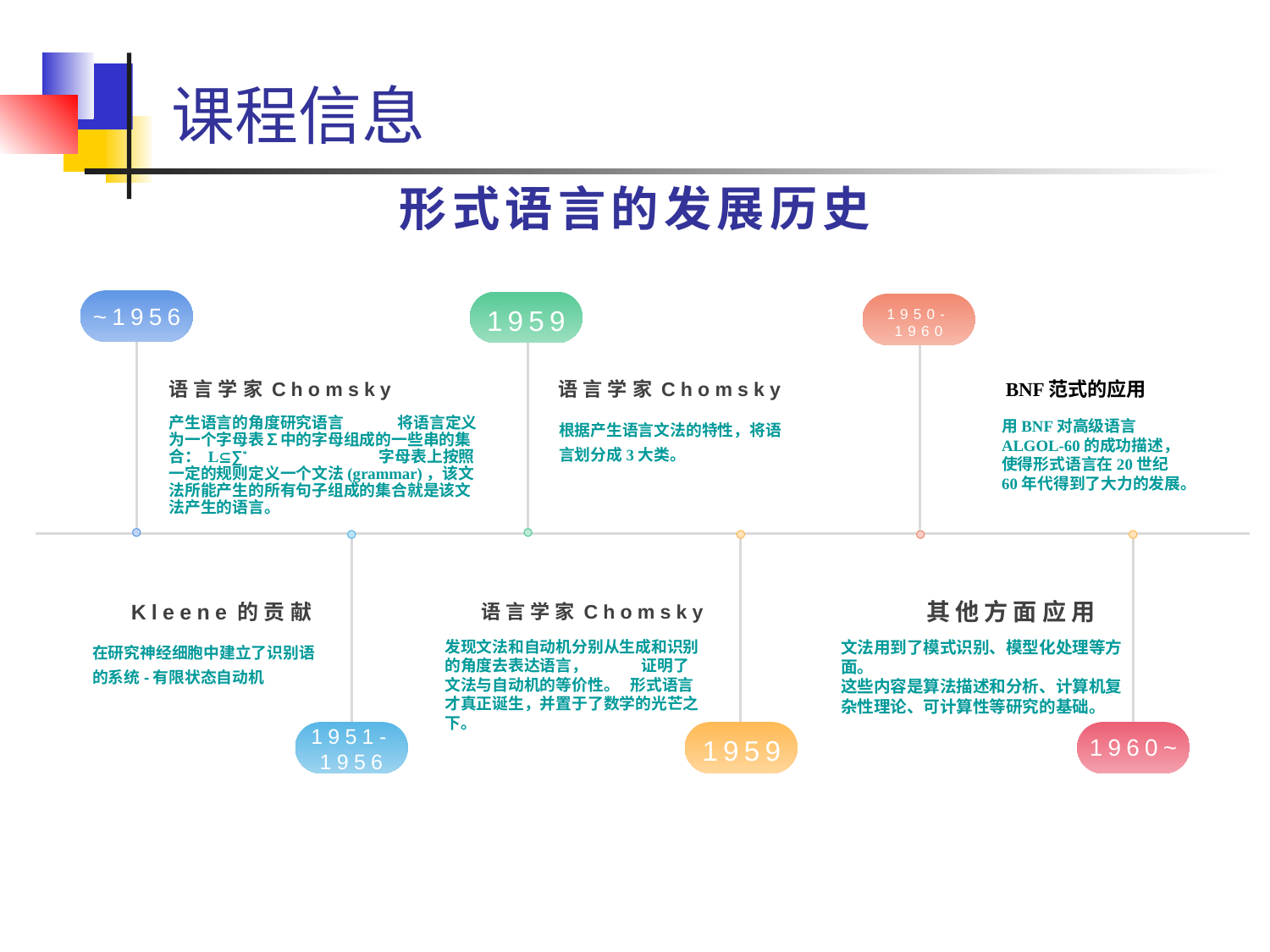

# 课程信息
形式语言的发展历史

~1956
1959
1950-1960
语言学家Chomsky
语言学家Chomsky
BNF范式的应用
产生语言的角度研究语言               将语言定义为一个字母表∑中的字母组成的一些串的集合： L⊆∑*                                                       字母表上按照一定的规则定义一个文法(grammar)，该文法所能产生的所有句子组成的集合就是该文法产生的语言。

根据产生语言文法的特性，将语言划分成3大类。
用BNF对高级语言ALGOL-60的成功描述，使得形式语言在20世纪60年代得到了大力的发展。

Kleene的贡献
语言学家Chomsky
其他方面应用
在研究神经细胞中建立了识别语的系统-有限状态自动机

发现文法和自动机分别从生成和识别的角度去表达语言，               证明了文法与自动机的等价性。   形式语言才真正诞生，并置于了数学的光芒之下。
文法用到了模式识别、模型化处理等方面。
这些内容是算法描述和分析、计算机复杂性理论、可计算性等研究的基础。

1951-1956

1959
1960~